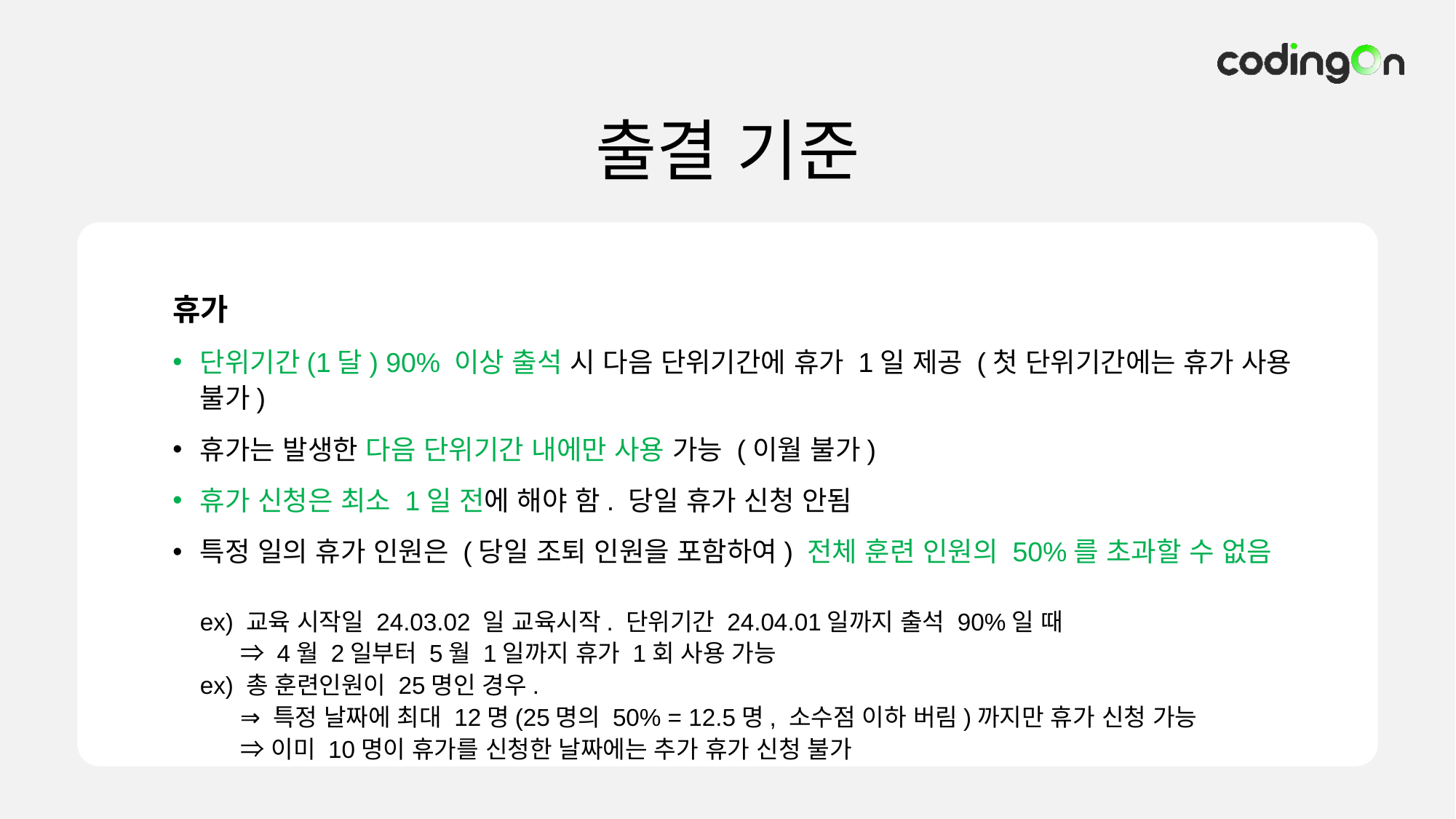

(신재생 과정 삭제 필요 / 그 외 과정 유지)
출결 기준

휴가
단위기간(1달) 90% 이상 출석 시 다음 단위기간에 휴가 1일 제공 (첫 단위기간에는 휴가 사용 불가)
휴가는 발생한 다음 단위기간 내에만 사용 가능 (이월 불가)
휴가 신청은 최소 1일 전에 해야 함. 당일 휴가 신청 안됨
특정 일의 휴가 인원은 (당일 조퇴 인원을 포함하여) 전체 훈련 인원의 50%를 초과할 수 없음
ex) 교육 시작일 24.03.02 일 교육시작. 단위기간 24.04.01일까지 출석 90%일 때
      ⇒ 4월 2일부터 5월 1일까지 휴가 1회 사용 가능
ex) 총 훈련인원이 25명인 경우.
      ⇒ 특정 날짜에 최대 12명(25명의 50% = 12.5명, 소수점 이하 버림)까지만 휴가 신청 가능
      ⇒ 이미 10명이 휴가를 신청한 날짜에는 추가 휴가 신청 불가